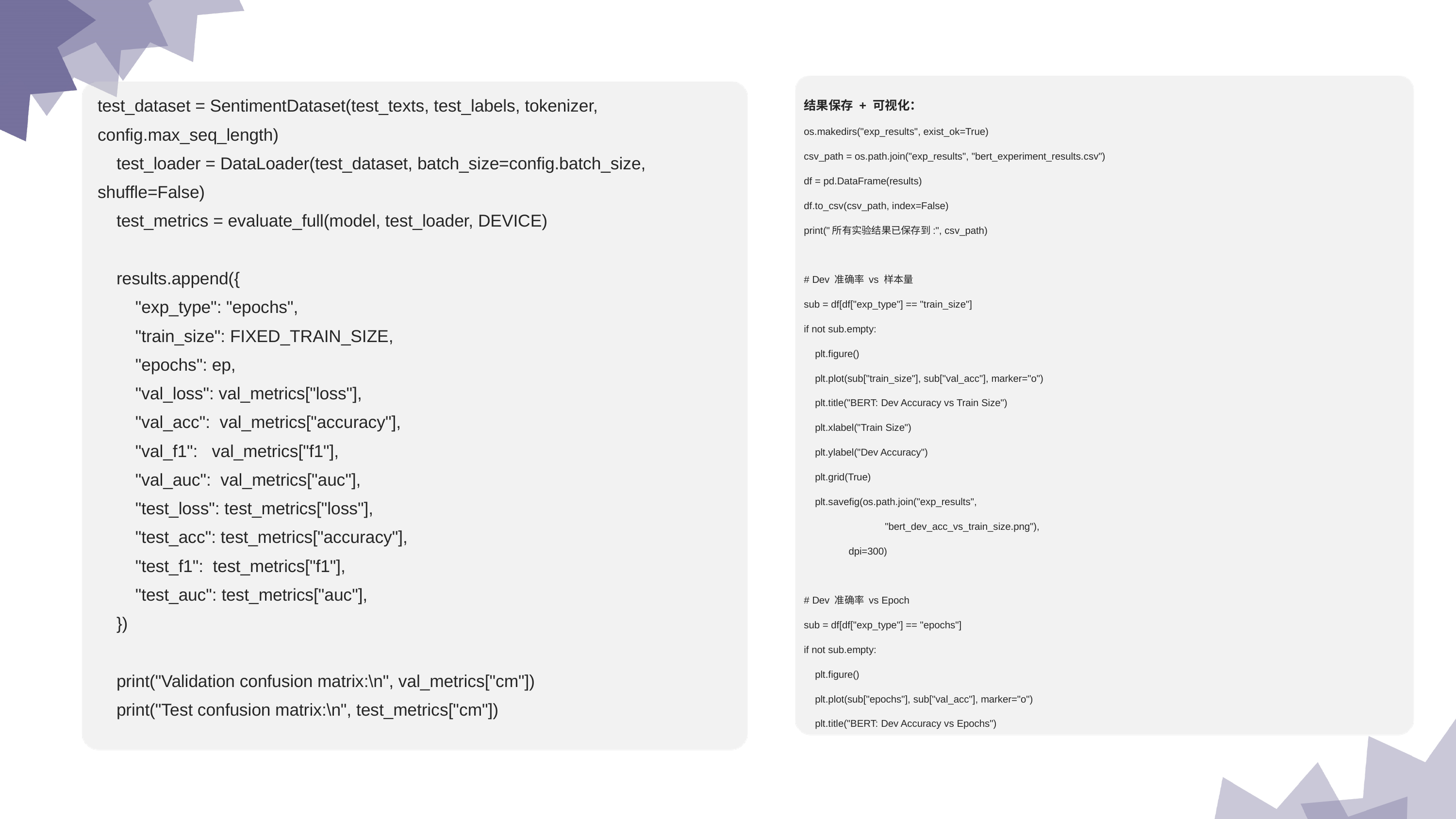

结果保存 + 可视化：
os.makedirs("exp_results", exist_ok=True)
csv_path = os.path.join("exp_results", "bert_experiment_results.csv")
df = pd.DataFrame(results)
df.to_csv(csv_path, index=False)
print("所有实验结果已保存到:", csv_path)

# Dev 准确率 vs 样本量
sub = df[df["exp_type"] == "train_size"]
if not sub.empty:
    plt.figure()
    plt.plot(sub["train_size"], sub["val_acc"], marker="o")
    plt.title("BERT: Dev Accuracy vs Train Size")
    plt.xlabel("Train Size")
    plt.ylabel("Dev Accuracy")
    plt.grid(True)
    plt.savefig(os.path.join("exp_results",
                             "bert_dev_acc_vs_train_size.png"),
                dpi=300)

# Dev 准确率 vs Epoch
sub = df[df["exp_type"] == "epochs"]
if not sub.empty:
    plt.figure()
    plt.plot(sub["epochs"], sub["val_acc"], marker="o")
    plt.title("BERT: Dev Accuracy vs Epochs")

test_dataset = SentimentDataset(test_texts, test_labels, tokenizer, config.max_seq_length)
    test_loader = DataLoader(test_dataset, batch_size=config.batch_size, shuffle=False)
    test_metrics = evaluate_full(model, test_loader, DEVICE)

    results.append({
        "exp_type": "epochs",
        "train_size": FIXED_TRAIN_SIZE,
        "epochs": ep,
        "val_loss": val_metrics["loss"],
        "val_acc":  val_metrics["accuracy"],
        "val_f1":   val_metrics["f1"],
        "val_auc":  val_metrics["auc"],
        "test_loss": test_metrics["loss"],
        "test_acc": test_metrics["accuracy"],
        "test_f1":  test_metrics["f1"],
        "test_auc": test_metrics["auc"],
    })

    print("Validation confusion matrix:\n", val_metrics["cm"])
    print("Test confusion matrix:\n", test_metrics["cm"])